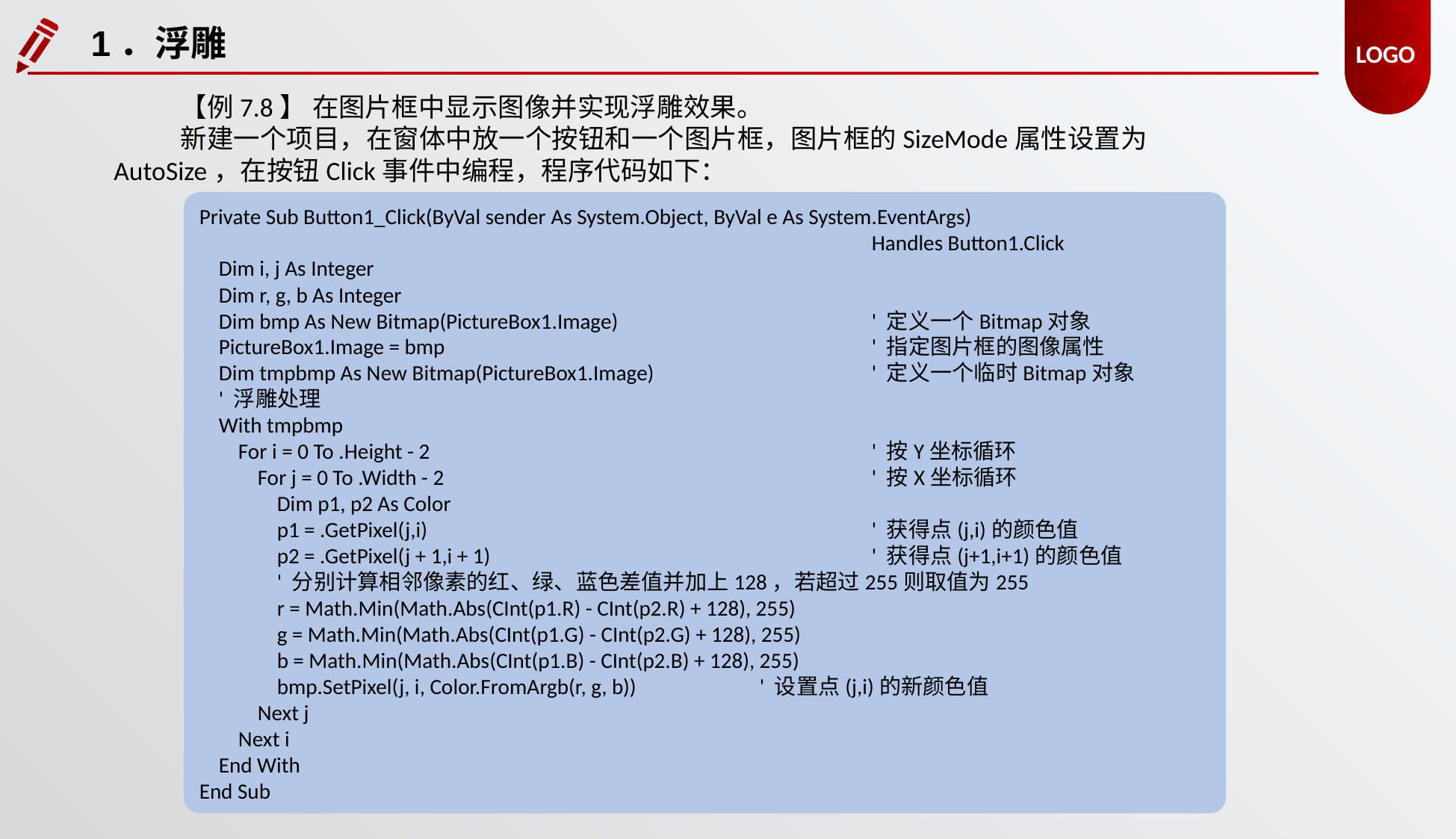

1．浮雕
【例7.8】 在图片框中显示图像并实现浮雕效果。
新建一个项目，在窗体中放一个按钮和一个图片框，图片框的SizeMode属性设置为AutoSize，在按钮Click事件中编程，程序代码如下：
Private Sub Button1_Click(ByVal sender As System.Object, ByVal e As System.EventArgs)
						Handles Button1.Click
    Dim i, j As Integer
    Dim r, g, b As Integer
    Dim bmp As New Bitmap(PictureBox1.Image) 			' 定义一个Bitmap对象
    PictureBox1.Image = bmp 				' 指定图片框的图像属性
    Dim tmpbmp As New Bitmap(PictureBox1.Image) 		' 定义一个临时Bitmap对象
    ' 浮雕处理
    With tmpbmp
        For i = 0 To .Height - 2 				' 按Y坐标循环
            For j = 0 To .Width - 2 				' 按X坐标循环
                Dim p1, p2 As Color
                p1 = .GetPixel(j,i) 				' 获得点(j,i)的颜色值
                p2 = .GetPixel(j + 1,i + 1) 				' 获得点(j+1,i+1)的颜色值
                ' 分别计算相邻像素的红、绿、蓝色差值并加上128，若超过255则取值为255
                r = Math.Min(Math.Abs(CInt(p1.R) - CInt(p2.R) + 128), 255)
                g = Math.Min(Math.Abs(CInt(p1.G) - CInt(p2.G) + 128), 255)
                b = Math.Min(Math.Abs(CInt(p1.B) - CInt(p2.B) + 128), 255)
                bmp.SetPixel(j, i, Color.FromArgb(r, g, b)) 		' 设置点(j,i)的新颜色值
            Next j
        Next i
    End With
End Sub